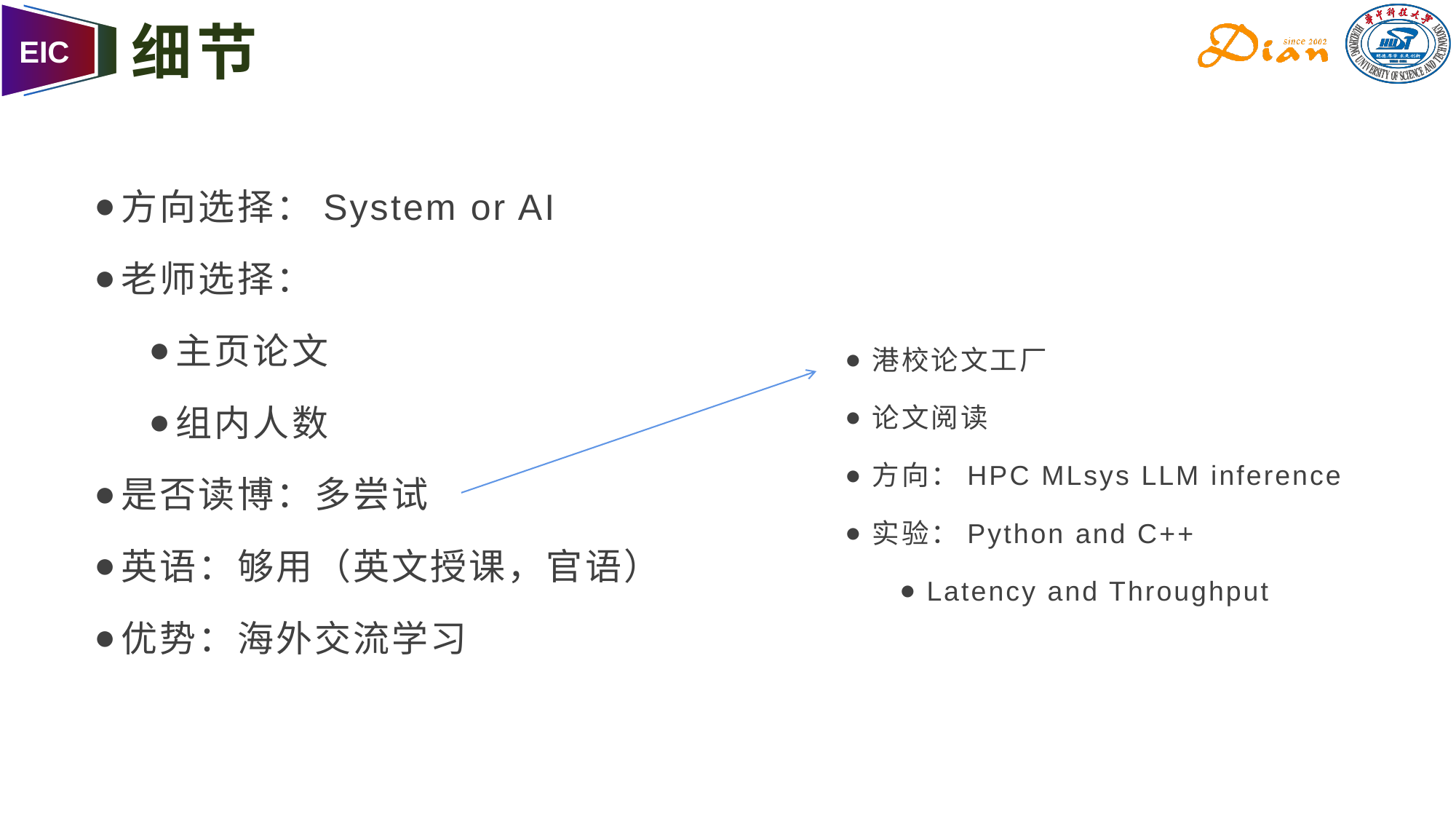

# 细节
方向选择：System or AI
老师选择：
主页论文
组内人数
是否读博：多尝试
英语：够用（英文授课，官语）
优势：海外交流学习
港校论文工厂
论文阅读
方向：HPC MLsys LLM inference
实验：Python and C++
Latency and Throughput